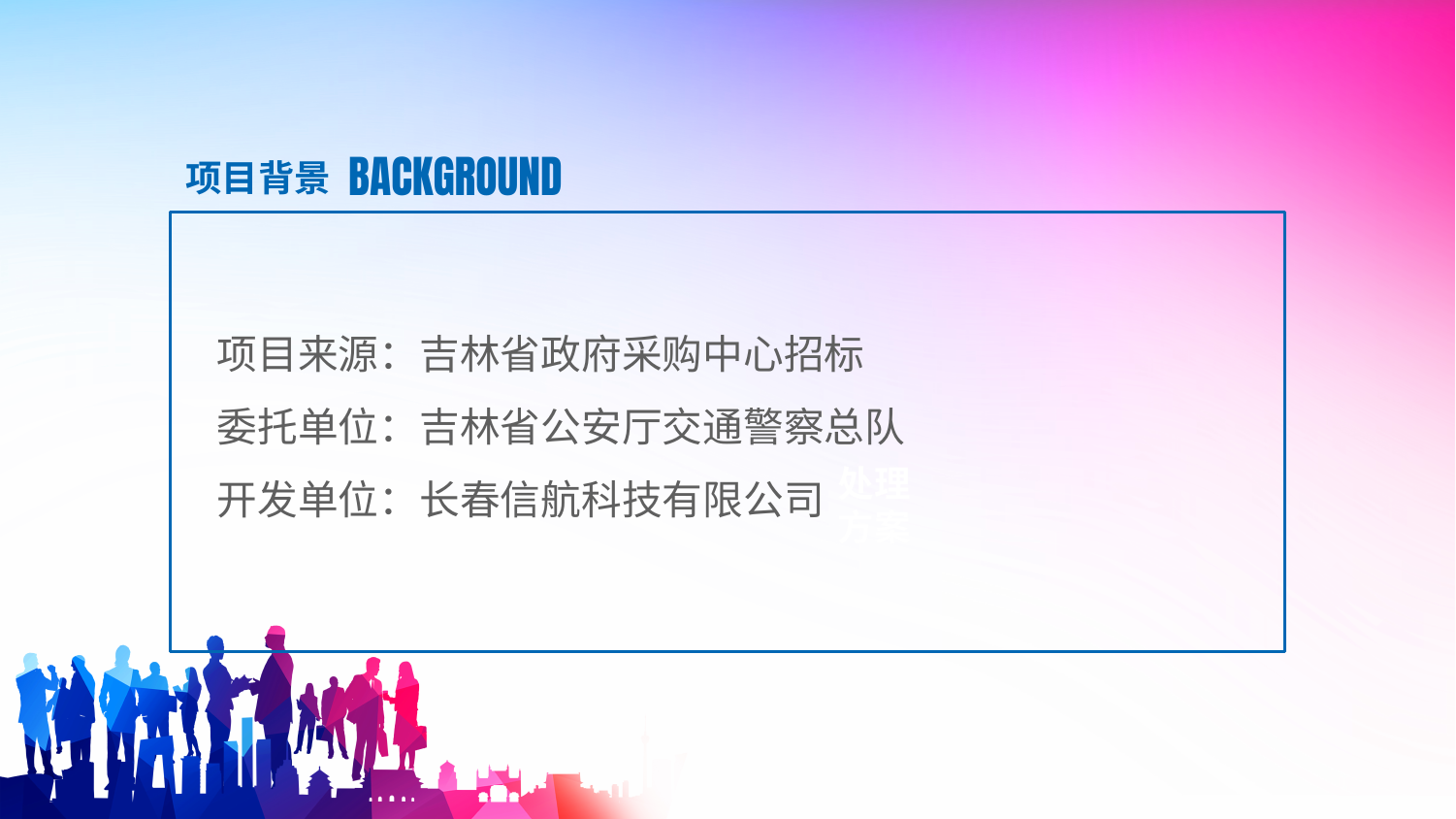

BACKGROUND
项目背景

项目来源：吉林省政府采购中心招标
委托单位：吉林省公安厅交通警察总队
开发单位：长春信航科技有限公司
处理方案